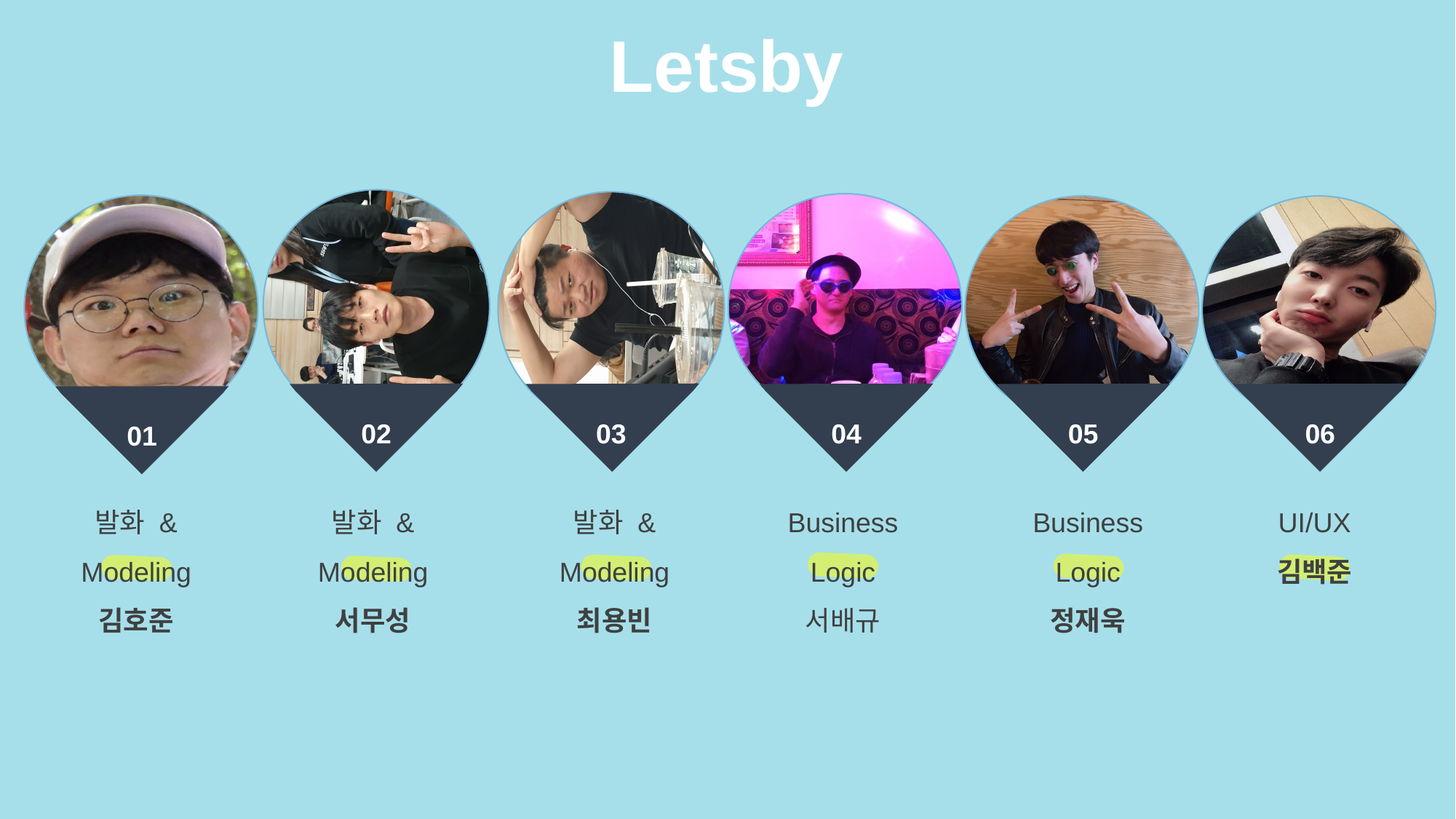

Letsby

02

03

04

05

06

01
발화 & Modeling
김호준
발화 & Modeling
서무성
발화 & Modeling
최용빈
Business Logic
서배규
Business Logic
정재욱
UI/UX
김백준